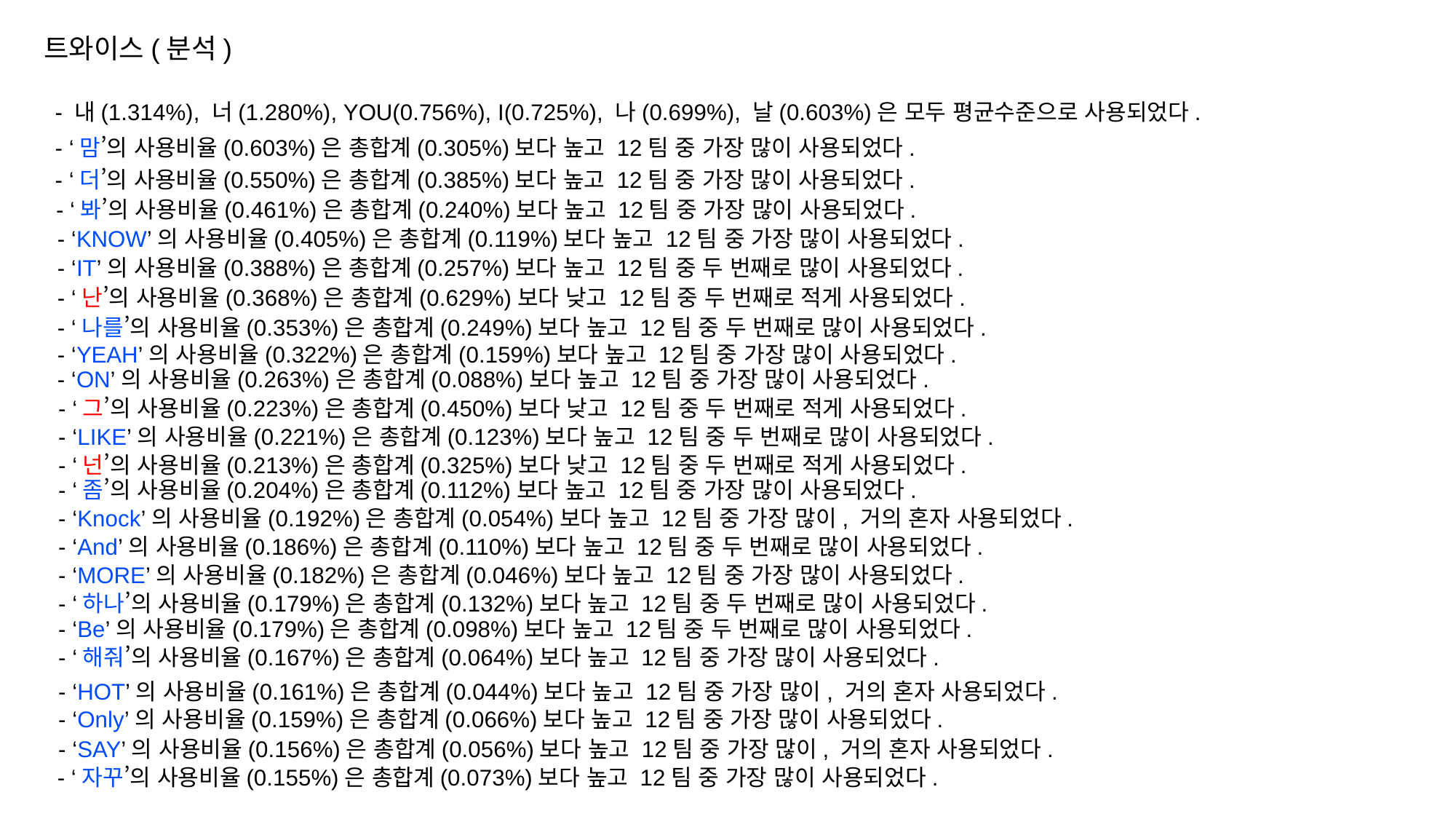

트와이스(분석)
- 내(1.314%), 너(1.280%), YOU(0.756%), I(0.725%), 나(0.699%), 날(0.603%)은 모두 평균수준으로 사용되었다.
- ‘맘’의 사용비율(0.603%)은 총합계(0.305%)보다 높고 12팀 중 가장 많이 사용되었다.
- ‘더’의 사용비율(0.550%)은 총합계(0.385%)보다 높고 12팀 중 가장 많이 사용되었다.
- ‘봐’의 사용비율(0.461%)은 총합계(0.240%)보다 높고 12팀 중 가장 많이 사용되었다.
- ‘KNOW’의 사용비율(0.405%)은 총합계(0.119%)보다 높고 12팀 중 가장 많이 사용되었다.
- ‘IT’의 사용비율(0.388%)은 총합계(0.257%)보다 높고 12팀 중 두 번째로 많이 사용되었다.
- ‘난’의 사용비율(0.368%)은 총합계(0.629%)보다 낮고 12팀 중 두 번째로 적게 사용되었다.
- ‘나를’의 사용비율(0.353%)은 총합계(0.249%)보다 높고 12팀 중 두 번째로 많이 사용되었다.
- ‘YEAH’의 사용비율(0.322%)은 총합계(0.159%)보다 높고 12팀 중 가장 많이 사용되었다.
- ‘ON’의 사용비율(0.263%)은 총합계(0.088%)보다 높고 12팀 중 가장 많이 사용되었다.
- ‘그’의 사용비율(0.223%)은 총합계(0.450%)보다 낮고 12팀 중 두 번째로 적게 사용되었다.
- ‘LIKE’의 사용비율(0.221%)은 총합계(0.123%)보다 높고 12팀 중 두 번째로 많이 사용되었다.
- ‘넌’의 사용비율(0.213%)은 총합계(0.325%)보다 낮고 12팀 중 두 번째로 적게 사용되었다.
- ‘좀’의 사용비율(0.204%)은 총합계(0.112%)보다 높고 12팀 중 가장 많이 사용되었다.
- ‘Knock’의 사용비율(0.192%)은 총합계(0.054%)보다 높고 12팀 중 가장 많이, 거의 혼자 사용되었다.
- ‘And’의 사용비율(0.186%)은 총합계(0.110%)보다 높고 12팀 중 두 번째로 많이 사용되었다.
- ‘MORE’의 사용비율(0.182%)은 총합계(0.046%)보다 높고 12팀 중 가장 많이 사용되었다.
- ‘하나’의 사용비율(0.179%)은 총합계(0.132%)보다 높고 12팀 중 두 번째로 많이 사용되었다.
- ‘Be’의 사용비율(0.179%)은 총합계(0.098%)보다 높고 12팀 중 두 번째로 많이 사용되었다.
- ‘해줘’의 사용비율(0.167%)은 총합계(0.064%)보다 높고 12팀 중 가장 많이 사용되었다.
- ‘HOT’의 사용비율(0.161%)은 총합계(0.044%)보다 높고 12팀 중 가장 많이, 거의 혼자 사용되었다.
- ‘Only’의 사용비율(0.159%)은 총합계(0.066%)보다 높고 12팀 중 가장 많이 사용되었다.
- ‘SAY’의 사용비율(0.156%)은 총합계(0.056%)보다 높고 12팀 중 가장 많이, 거의 혼자 사용되었다.
- ‘자꾸’의 사용비율(0.155%)은 총합계(0.073%)보다 높고 12팀 중 가장 많이 사용되었다.